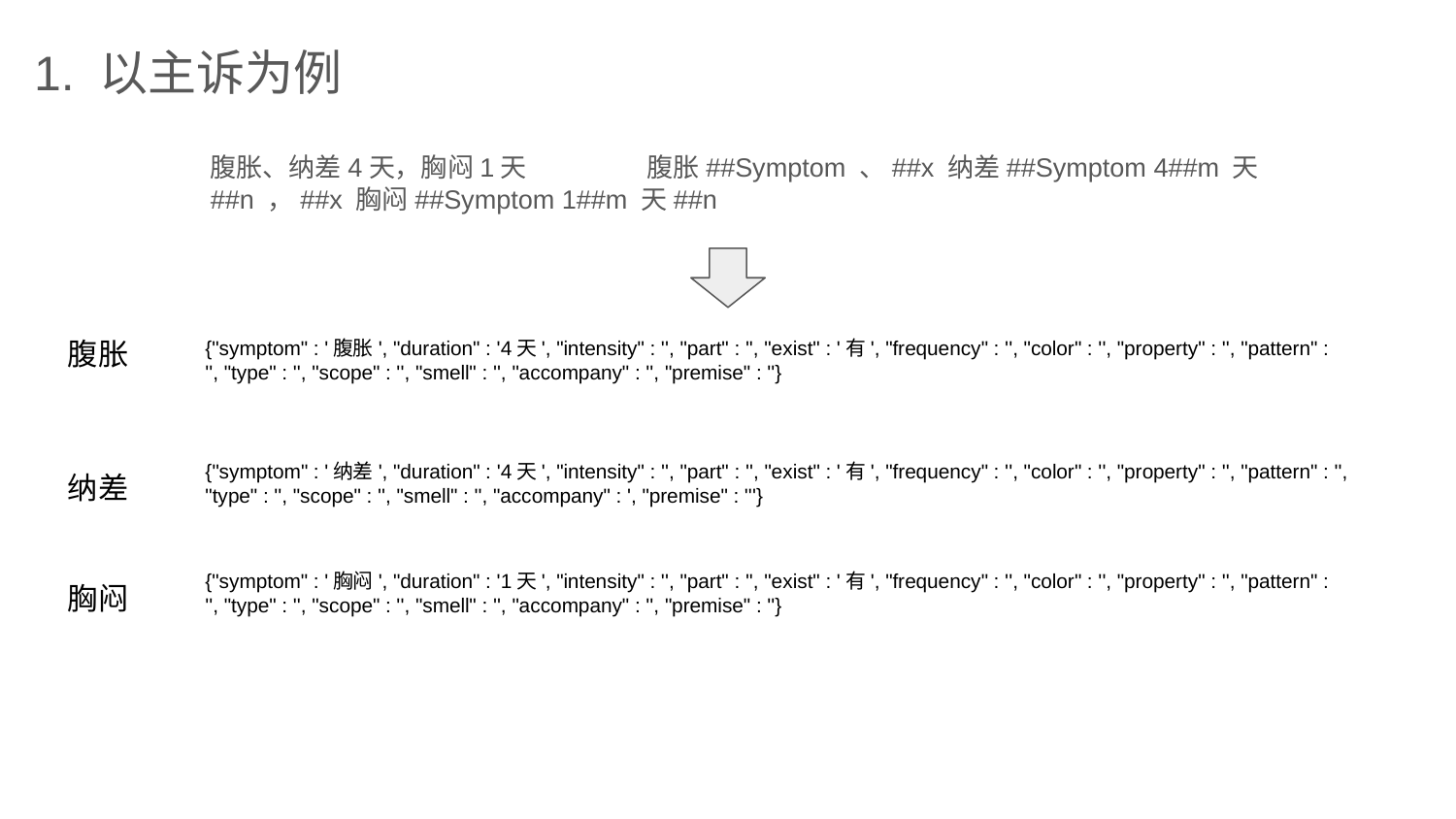

1. 以主诉为例

腹胀、纳差4天，胸闷1天	腹胀##Symptom 、##x 纳差##Symptom 4##m 天##n ，##x 胸闷##Symptom 1##m 天##n

{"symptom" : '腹胀', "duration" : '4天', "intensity" : '', "part" : '', "exist" : '有', "frequency" : '', "color" : '', "property" : '', "pattern" : '', "type" : '', "scope" : '', "smell" : '', "accompany" : '', "premise" : ''}
腹胀
{"symptom" : '纳差', "duration" : '4天', "intensity" : '', "part" : '', "exist" : '有', "frequency" : '', "color" : '', "property" : '', "pattern" : '', "type" : '', "scope" : '', "smell" : '', "accompany" : ', "premise" : '''}
纳差
{"symptom" : '胸闷', "duration" : '1天', "intensity" : '', "part" : '', "exist" : '有', "frequency" : '', "color" : '', "property" : '', "pattern" : '', "type" : '', "scope" : '', "smell" : '', "accompany" : '', "premise" : ''}
胸闷